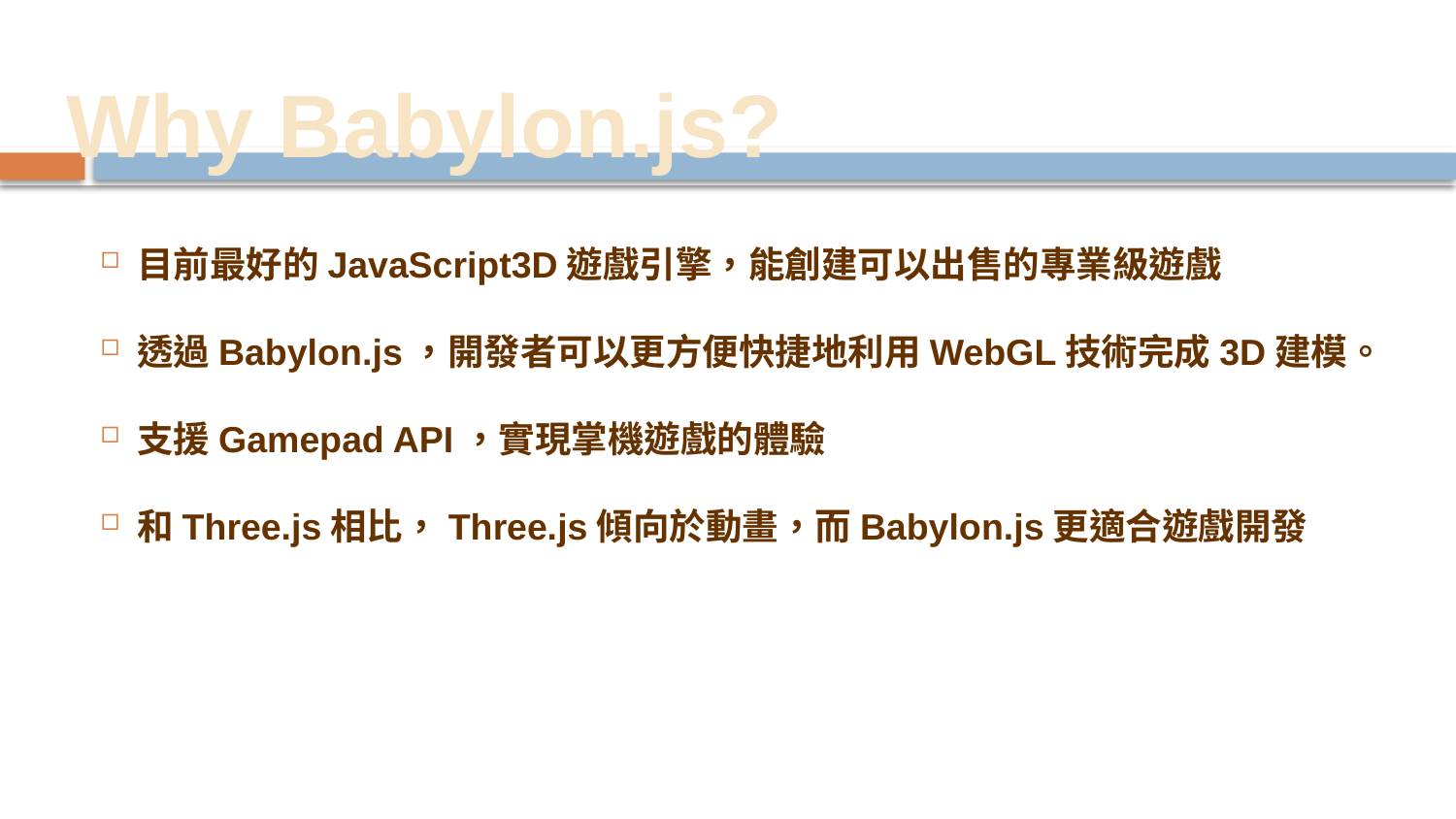

# Why Babylon.js?
目前最好的JavaScript3D遊戲引擎，能創建可以出售的專業級遊戲
透過Babylon.js，開發者可以更方便快捷地利用WebGL技術完成3D建模。
支援Gamepad API，實現掌機遊戲的體驗
和Three.js相比，Three.js傾向於動畫，而Babylon.js更適合遊戲開發